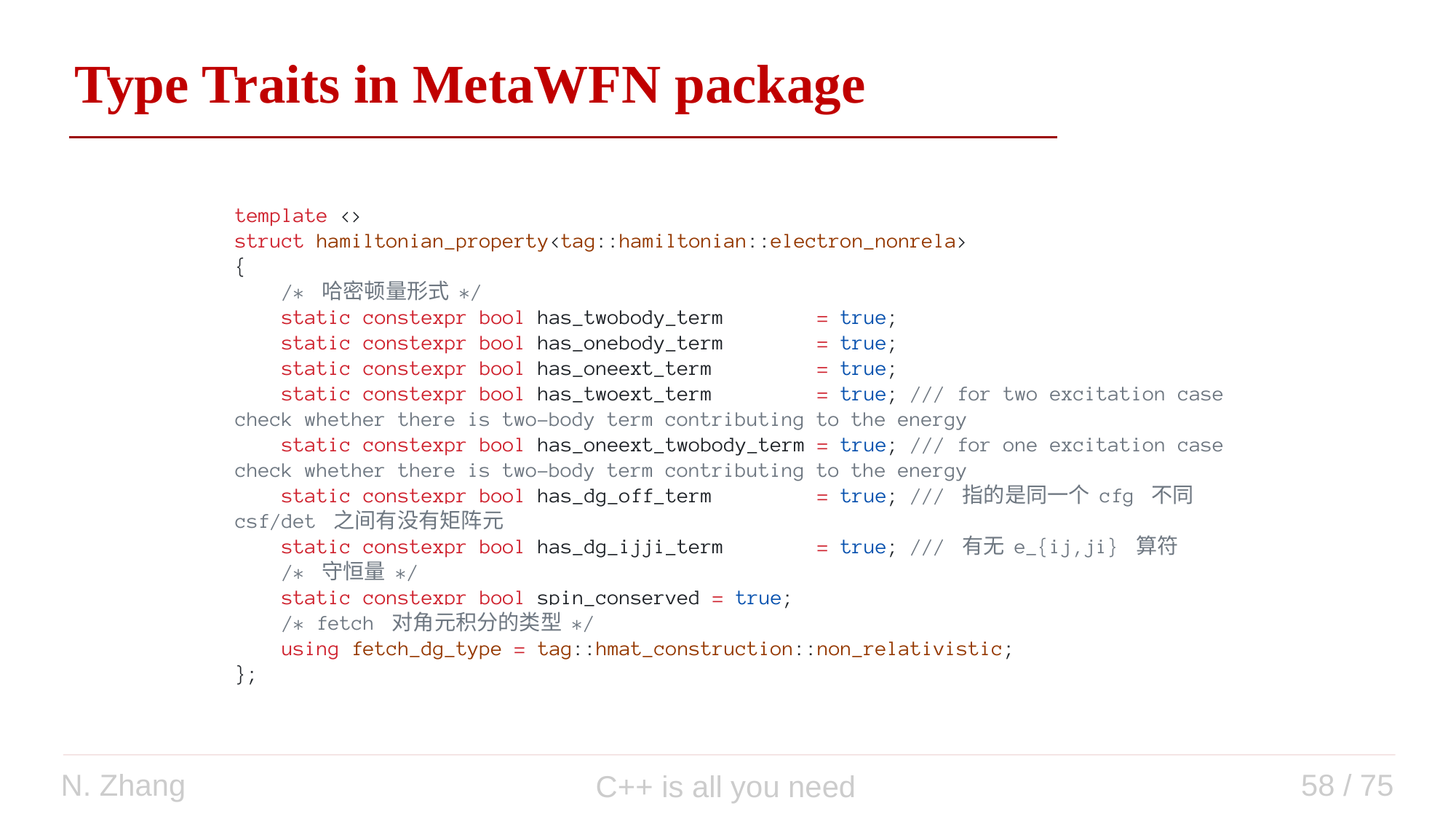

Type Traits in MetaWFN package
template <>
struct hamiltonian_property<tag::hamiltonian::electron_nonrela>
{
    /* 哈密顿量形式 */
    static constexpr bool has_twobody_term        = true;
    static constexpr bool has_onebody_term        = true;
    static constexpr bool has_oneext_term         = true;
    static constexpr bool has_twoext_term         = true; /// for two excitation case check whether there is two-body term contributing to the energy
    static constexpr bool has_oneext_twobody_term = true; /// for one excitation case check whether there is two-body term contributing to the energy
    static constexpr bool has_dg_off_term         = true; /// 指的是同一个 cfg 不同 csf/det 之间有没有矩阵元
    static constexpr bool has_dg_ijji_term        = true; /// 有无 e_{ij,ji} 算符
    /* 守恒量 */
    static constexpr bool spin_conserved = true;
    /* fetch 对角元积分的类型 */
    using fetch_dg_type = tag::hmat_construction::non_relativistic;
};
N. Zhang
58 / 75
C++ is all you need